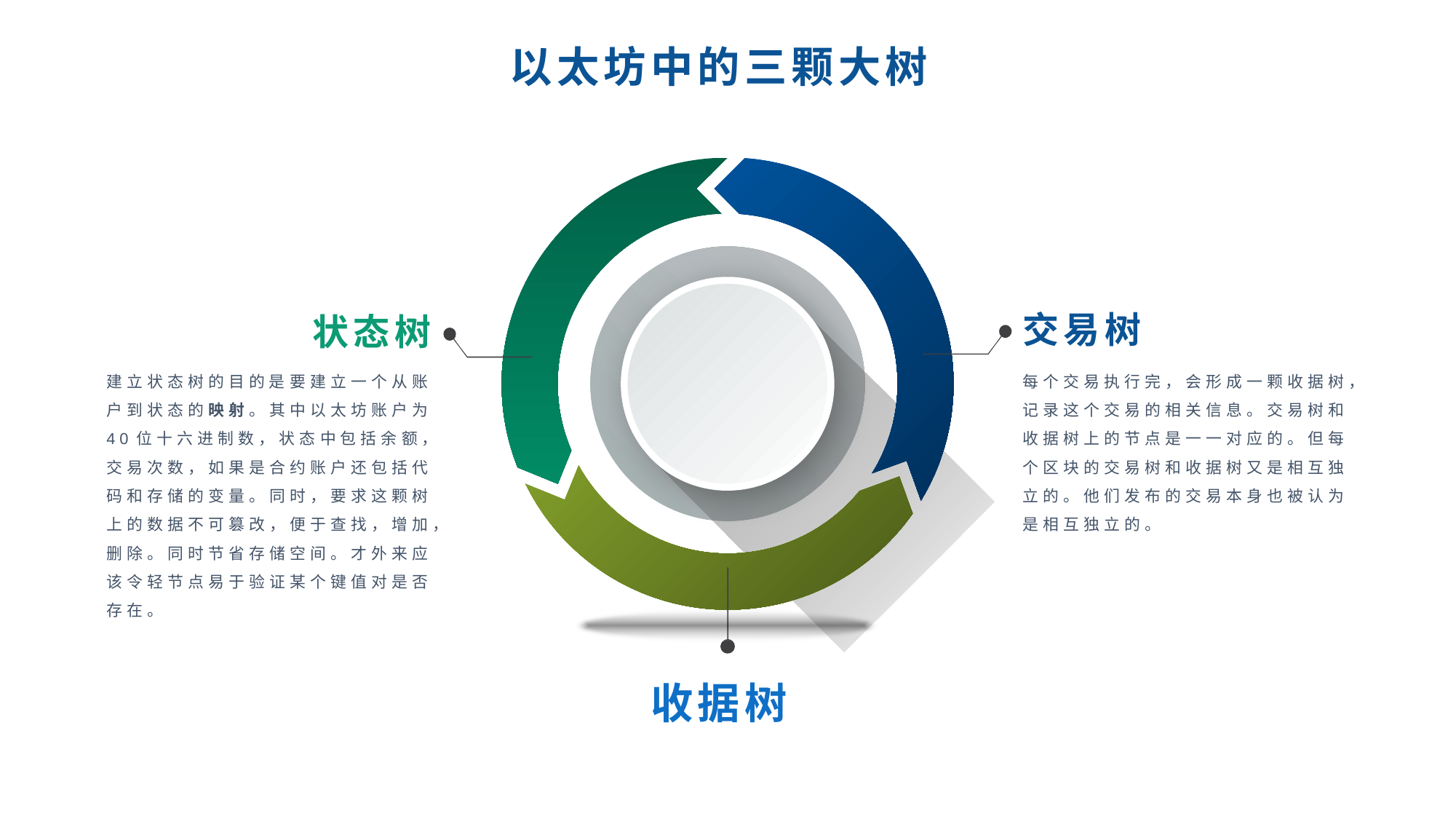

以太坊中的三颗大树

交易树
状态树

建立状态树的目的是要建立一个从账户到状态的映射。其中以太坊账户为40位十六进制数，状态中包括余额，交易次数，如果是合约账户还包括代码和存储的变量。同时，要求这颗树上的数据不可篡改，便于查找，增加，删除。同时节省存储空间。才外来应该令轻节点易于验证某个键值对是否存在。
每个交易执行完，会形成一颗收据树，记录这个交易的相关信息。交易树和收据树上的节点是一一对应的。但每个区块的交易树和收据树又是相互独立的。他们发布的交易本身也被认为是相互独立的。

收据树